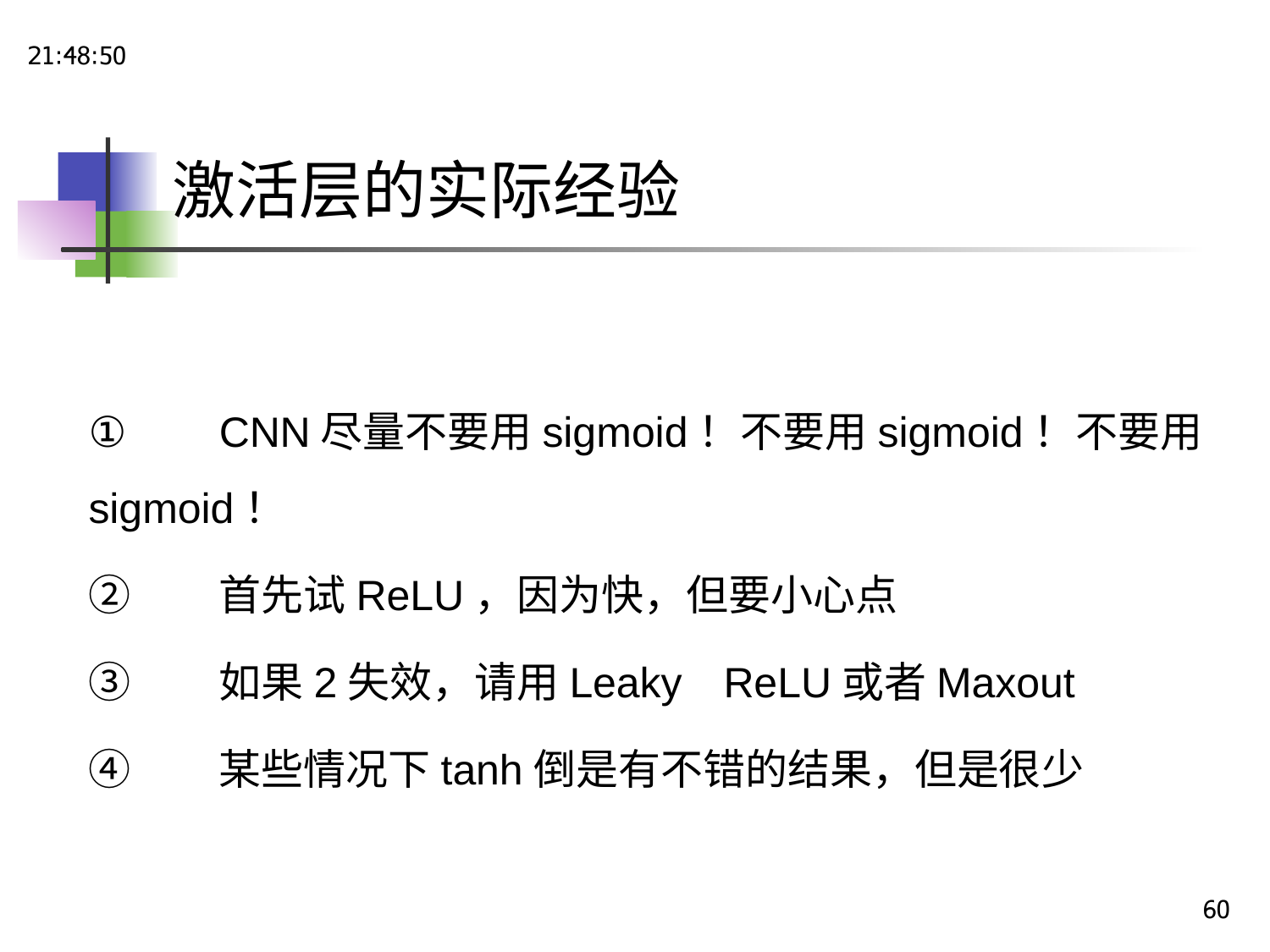

21:48:50
# 激活层的实际经验
①	CNN尽量不要用sigmoid！不要用sigmoid！不要用sigmoid！
②	首先试ReLU，因为快，但要小心点
③	如果2失效，请用Leaky	ReLU或者Maxout
④	某些情况下tanh倒是有不错的结果，但是很少
60